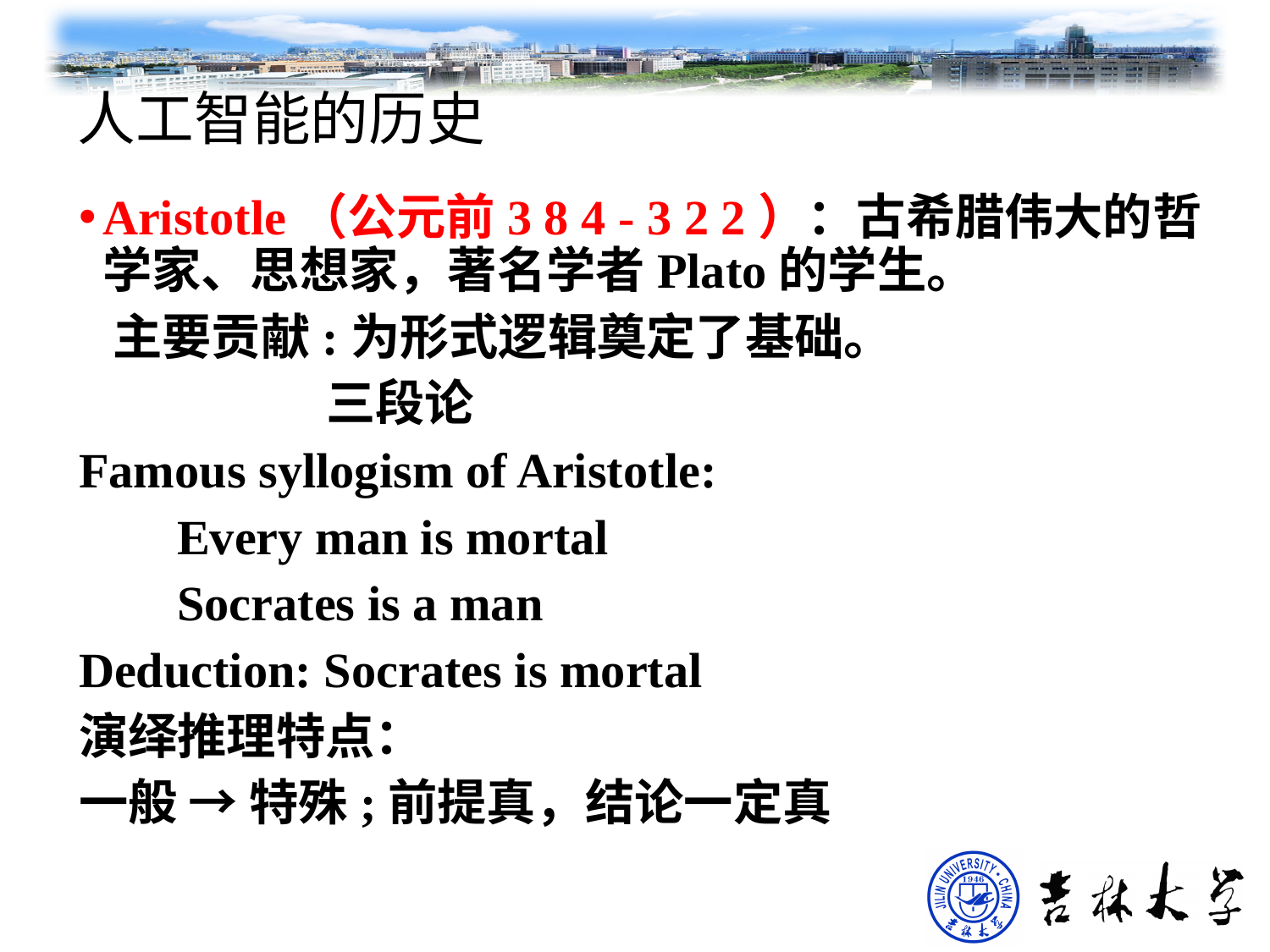

# 人工智能的历史
Aristotle（公元前3 8 4 - 3 2 2）：古希腊伟大的哲学家、思想家，著名学者Plato的学生。
  主要贡献:为形式逻辑奠定了基础。
                     三段论
Famous syllogism of Aristotle:
        Every man is mortal
        Socrates is a man
Deduction: Socrates is mortal
演绎推理特点：
一般 → 特殊;前提真，结论一定真